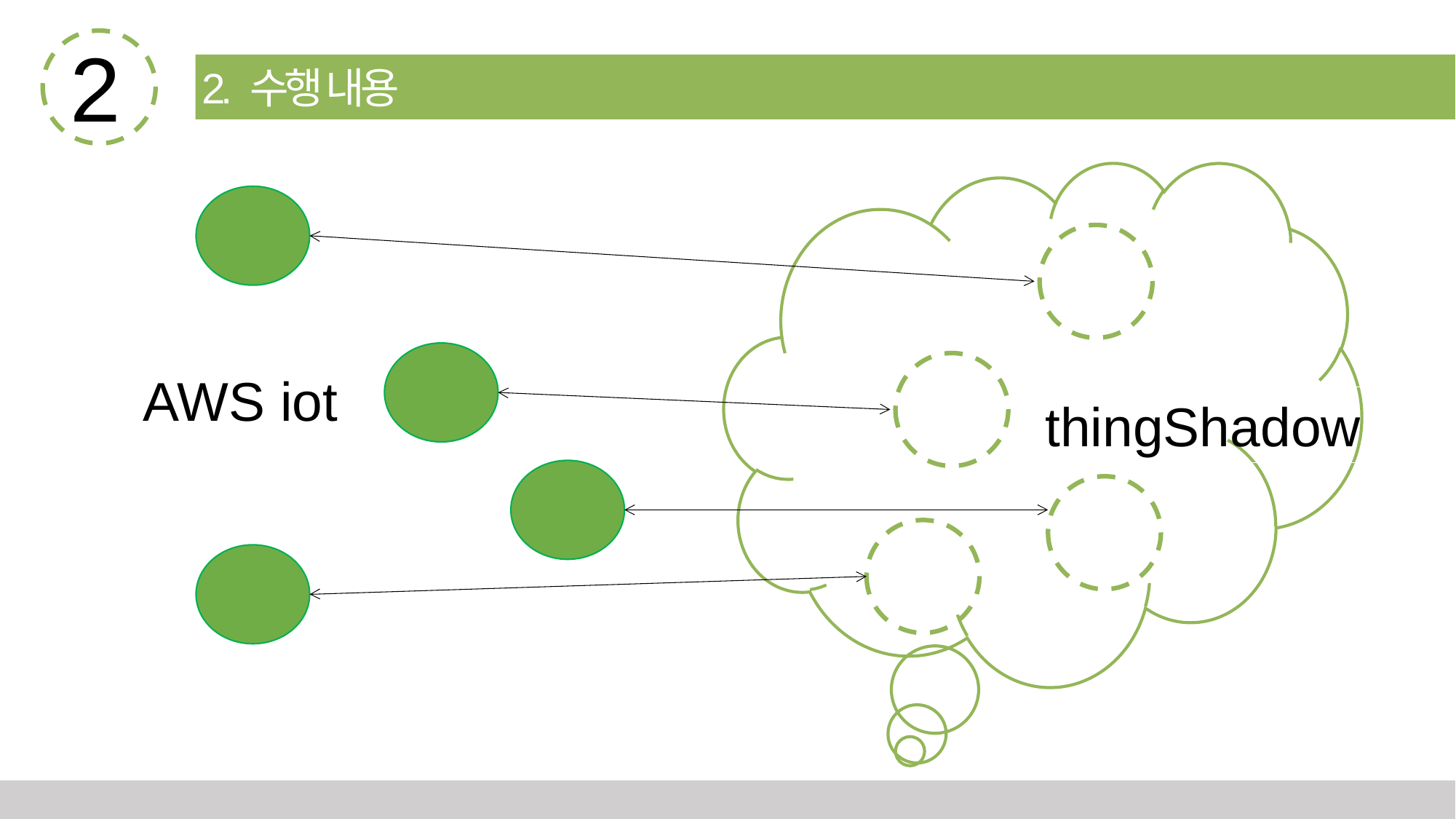

2

2. 수행 내용

AWS iot
thingShadow